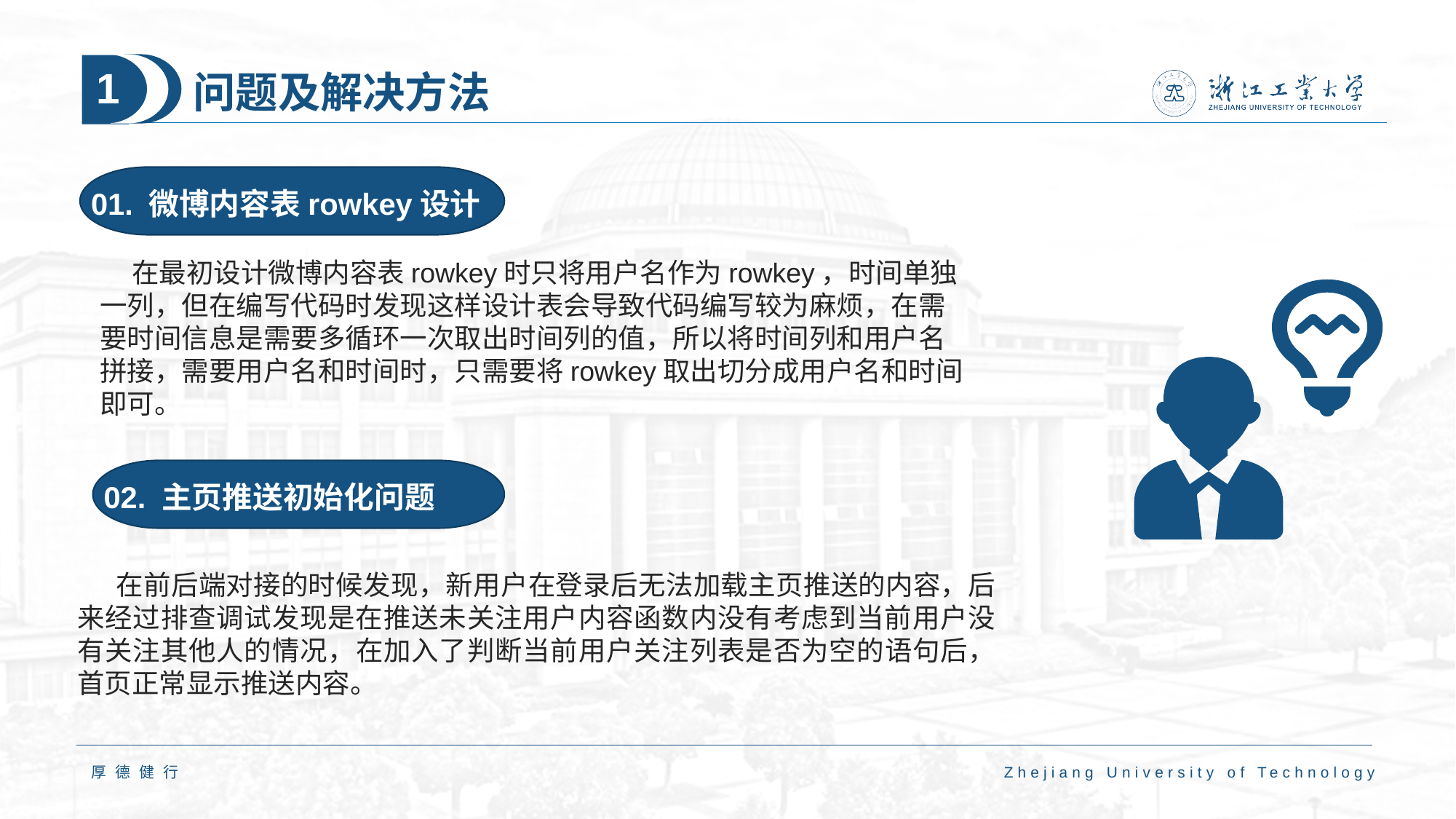

# 问题及解决方法
1
01. 微博内容表rowkey设计

在最初设计微博内容表rowkey时只将用户名作为rowkey，时间单独一列，但在编写代码时发现这样设计表会导致代码编写较为麻烦，在需要时间信息是需要多循环一次取出时间列的值，所以将时间列和用户名拼接，需要用户名和时间时，只需要将rowkey取出切分成用户名和时间即可。

02. 主页推送初始化问题

     在前后端对接的时候发现，新用户在登录后无法加载主页推送的内容，后来经过排查调试发现是在推送未关注用户内容函数内没有考虑到当前用户没有关注其他人的情况，在加入了判断当前用户关注列表是否为空的语句后，首页正常显示推送内容。
厚德健行
Zhejiang University of Technology